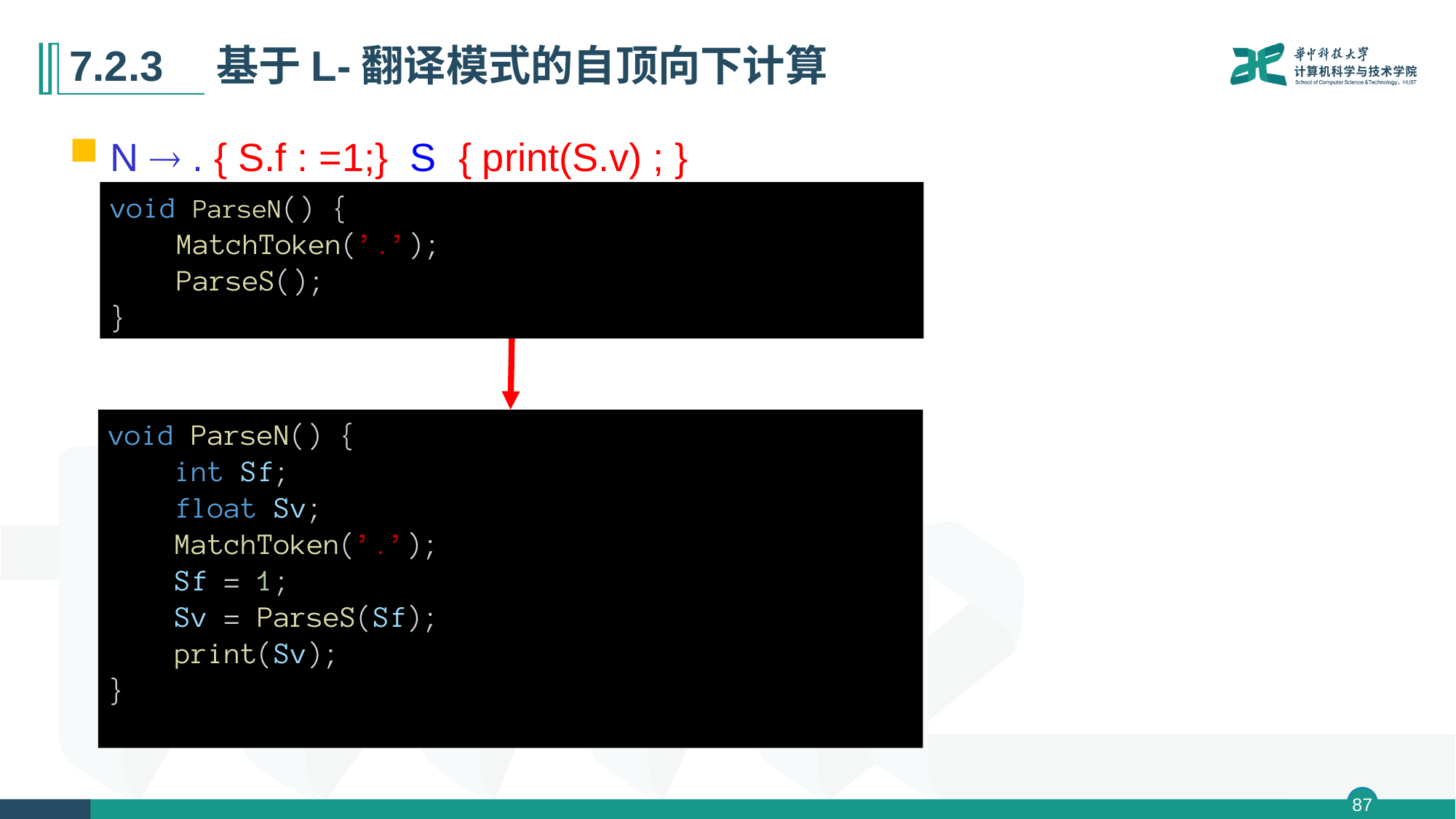

# 7.2.3　基于L-翻译模式的自顶向下计算
N → . { S.f : =1;}  S  { print(S.v) ; }

void ParseN() {
    MatchToken(’.’);
    ParseS();
}
void ParseN() {
    int Sf;
    float Sv;
    MatchToken(’.’);
    Sf = 1;
    Sv = ParseS(Sf);
    print(Sv);
}